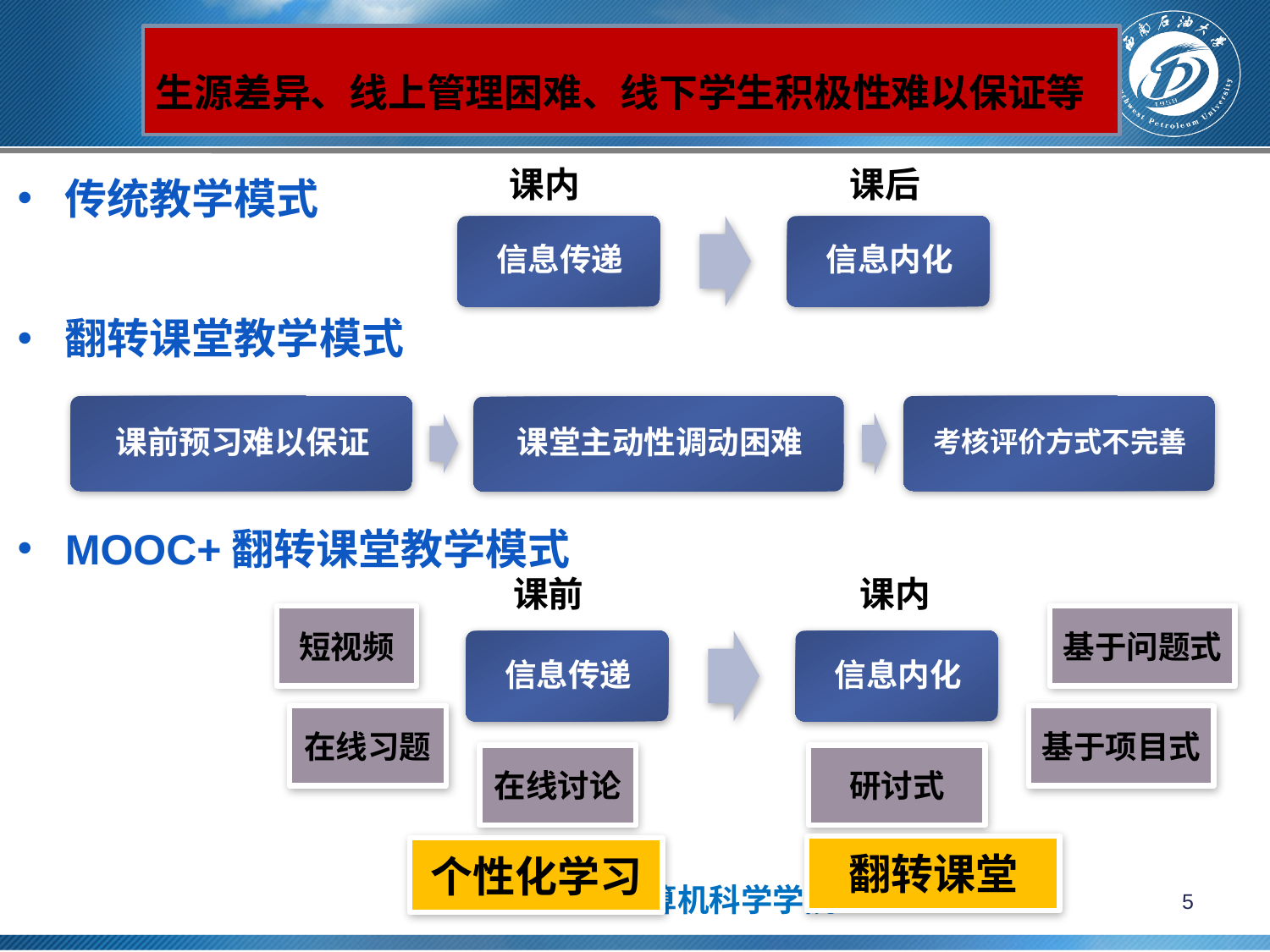

# 调研结果
生源差异、线上管理困难、线下学生积极性难以保证等
课内
课后
传统教学模式
信息传递

信息内化
翻转课堂教学模式
课前预习难以保证

课堂主动性调动困难

考核评价方式不完善
MOOC+翻转课堂教学模式
课前
课内
短视频
基于问题式
信息传递

信息内化
在线习题
基于项目式
在线讨论
研讨式
翻转课堂
个性化学习
5